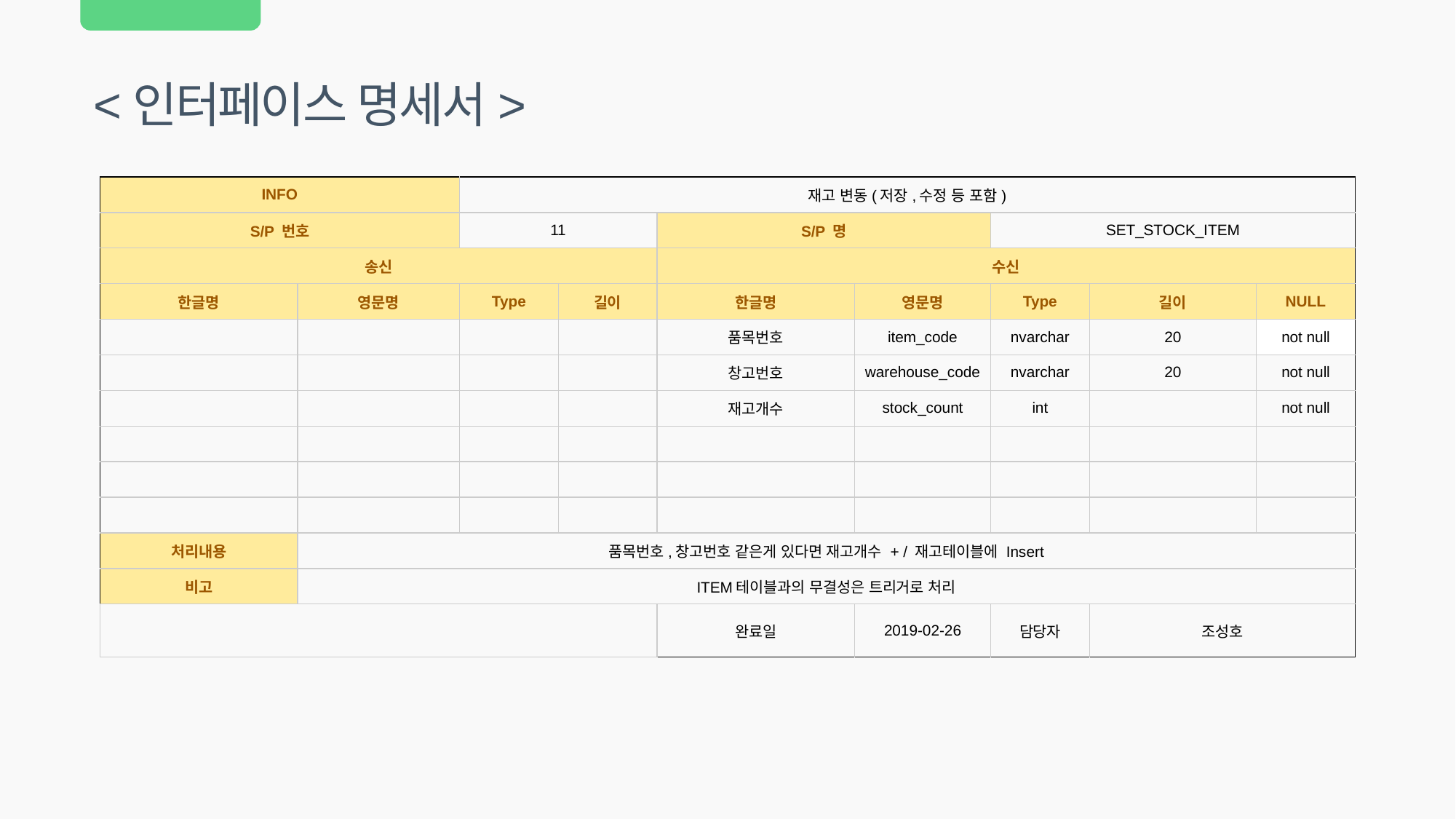

<인터페이스 명세서>
| INFO |  | 재고 변동(저장,수정 등 포함) |  |  |  |  |  |  |
| --- | --- | --- | --- | --- | --- | --- | --- | --- |
| S/P 번호 |  | 11 |  | S/P 명 |  | SET\_STOCK\_ITEM |  |  |
| 송신 |  |  |  | 수신 |  |  |  |  |
| 한글명 | 영문명 | Type | 길이 | 한글명 | 영문명 | Type | 길이 | NULL |
|  |  |  |  | 품목번호 | item\_code | nvarchar | 20 | not null |
|  |  |  |  | 창고번호 | warehouse\_code | nvarchar | 20 | not null |
|  |  |  |  | 재고개수 | stock\_count | int |  | not null |
|  |  |  |  |  |  |  |  |  |
|  |  |  |  |  |  |  |  |  |
|  |  |  |  |  |  |  |  |  |
| 처리내용 | 품목번호,창고번호 같은게 있다면 재고개수 + / 재고테이블에 Insert |  |  |  |  |  |  |  |
| 비고 | ITEM테이블과의 무결성은 트리거로 처리 |  |  |  |  |  |  |  |
|  |  |  |  | 완료일 | 2019-02-26 | 담당자 | 조성호 |  |